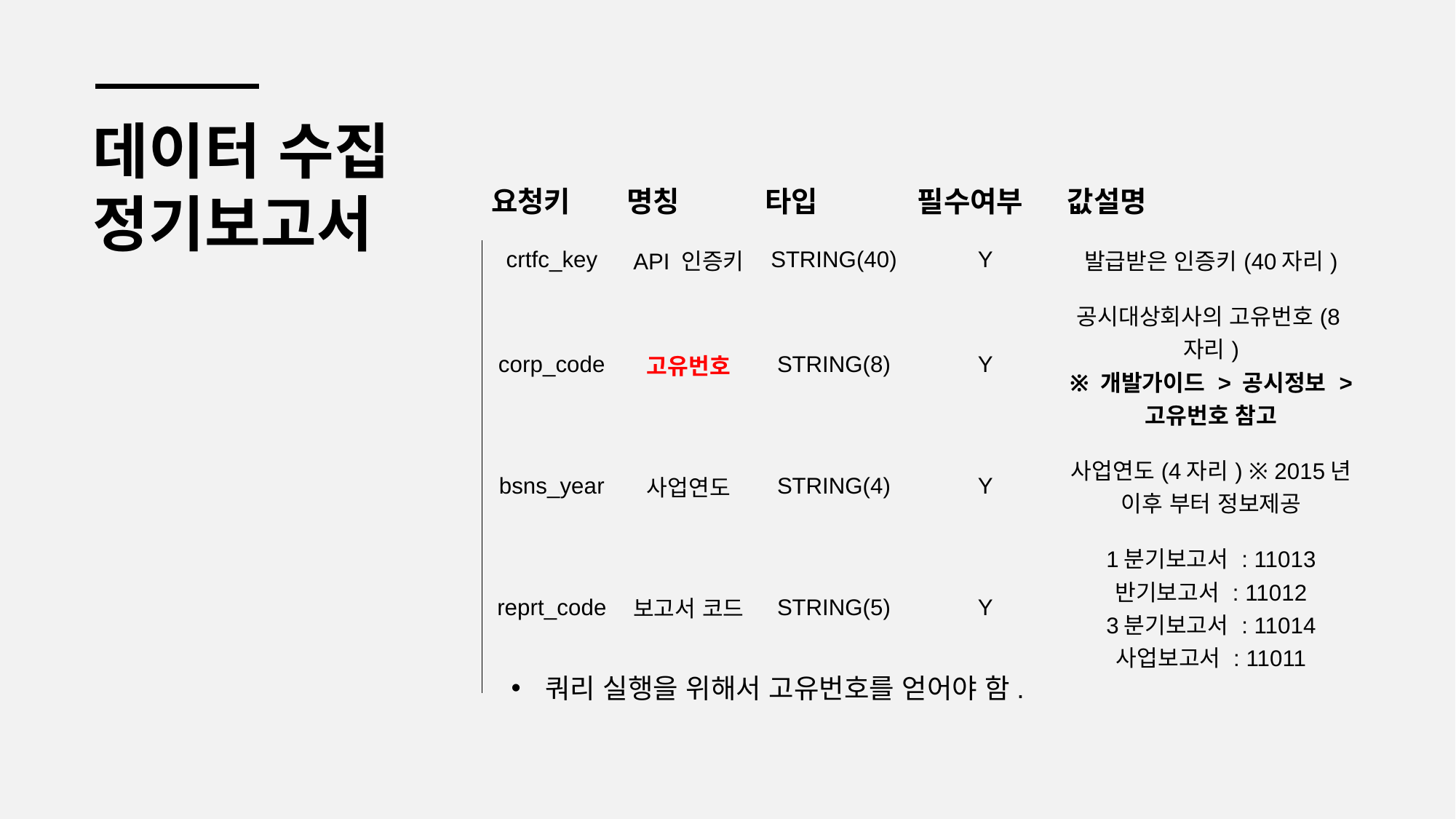

데이터 수집 정기보고서
| 요청키 | 명칭 | 타입 | 필수여부 | 값설명 |
| --- | --- | --- | --- | --- |
| crtfc\_key | API 인증키 | STRING(40) | Y | 발급받은 인증키(40자리) |
| corp\_code | 고유번호 | STRING(8) | Y | 공시대상회사의 고유번호(8자리) ※ 개발가이드 > 공시정보 > 고유번호 참고 |
| bsns\_year | 사업연도 | STRING(4) | Y | 사업연도(4자리) ※ 2015년 이후 부터 정보제공 |
| reprt\_code | 보고서 코드 | STRING(5) | Y | 1분기보고서 : 11013 반기보고서 : 11012 3분기보고서 : 11014 사업보고서 : 11011 |
쿼리 실행을 위해서 고유번호를 얻어야 함.